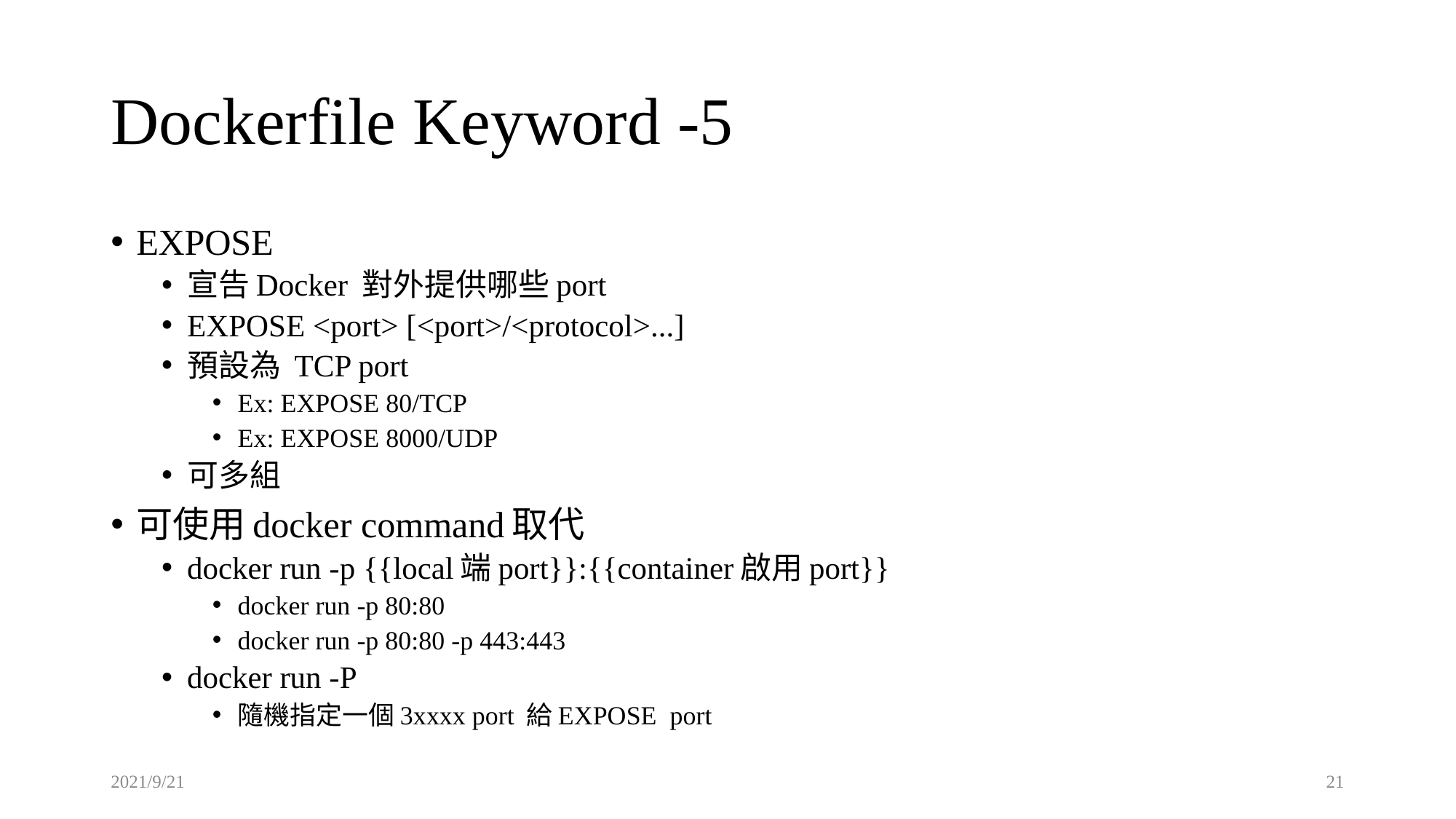

# Dockerfile Keyword -5
EXPOSE
宣告Docker 對外提供哪些port
EXPOSE <port> [<port>/<protocol>...]
預設為 TCP port
Ex: EXPOSE 80/TCP
Ex: EXPOSE 8000/UDP
可多組
可使用docker command取代
docker run -p {{local端port}}:{{container啟用port}}
docker run -p 80:80
docker run -p 80:80 -p 443:443
docker run -P
隨機指定一個3xxxx port 給EXPOSE  port
2021/9/21
21